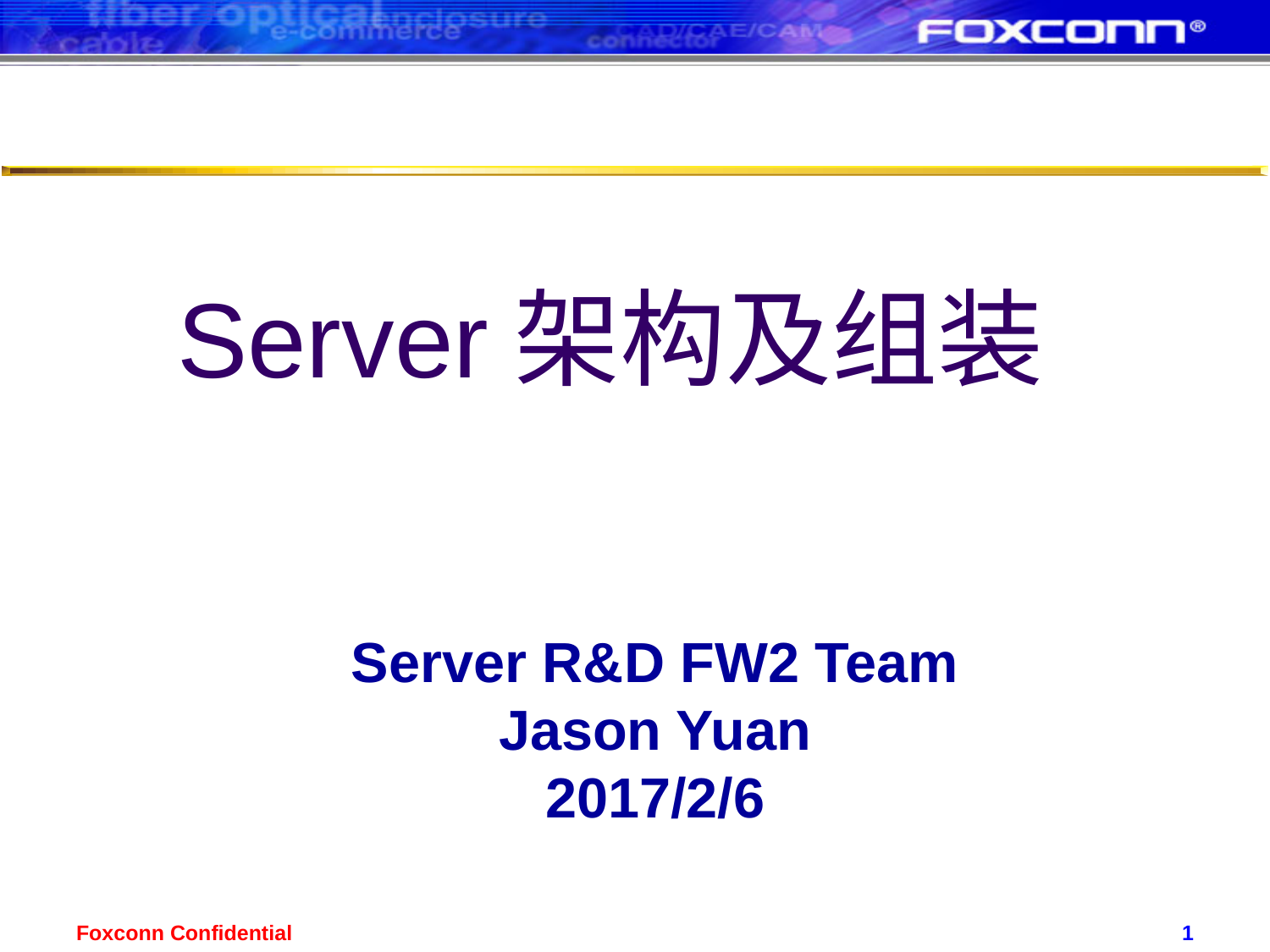

Server架构及组装
# Server R&D FW2 Team Jason Yuan 2017/2/6
Foxconn Confidential
1